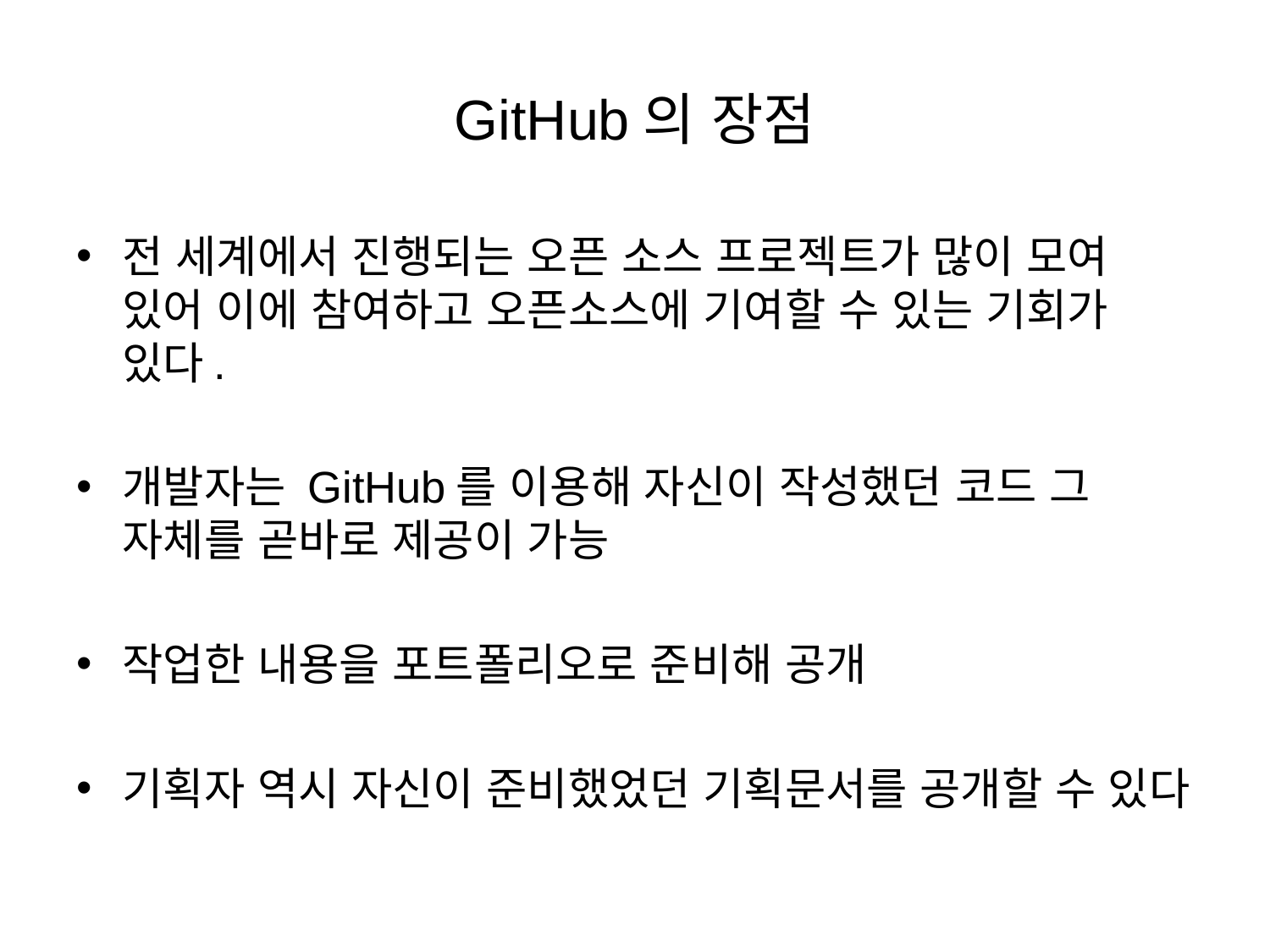

# GitHub의 장점
전 세계에서 진행되는 오픈 소스 프로젝트가 많이 모여 있어 이에 참여하고 오픈소스에 기여할 수 있는 기회가 있다.

개발자는 GitHub를 이용해 자신이 작성했던 코드 그 자체를 곧바로 제공이 가능

작업한 내용을 포트폴리오로 준비해 공개

기획자 역시 자신이 준비했었던 기획문서를 공개할 수 있다